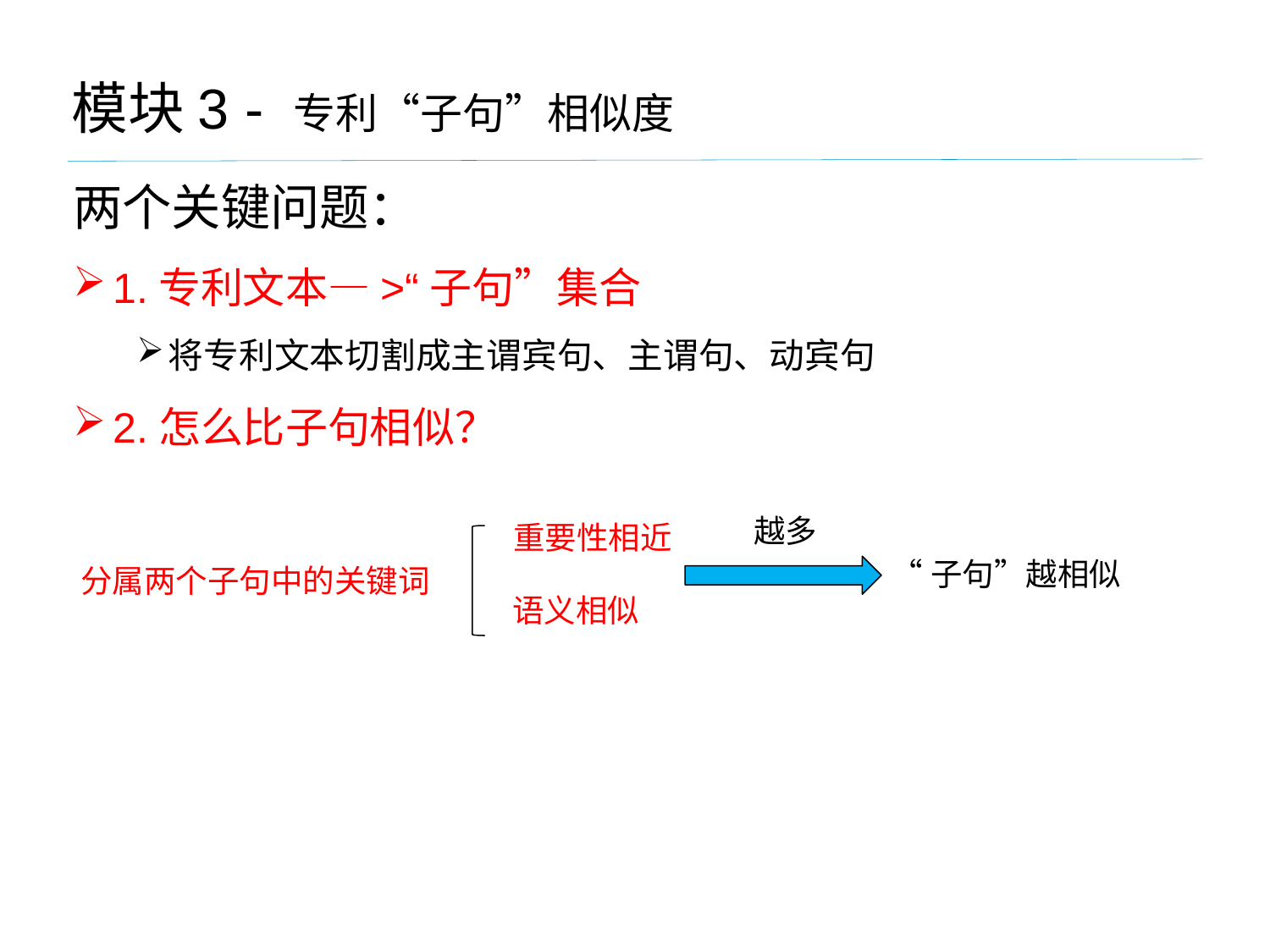

模块3 - 专利“子句”相似度

两个关键问题：
1.专利文本—>“子句”集合
将专利文本切割成主谓宾句、主谓句、动宾句
2.怎么比子句相似？

越多
重要性相近

“子句”越相似
分属两个子句中的关键词
语义相似